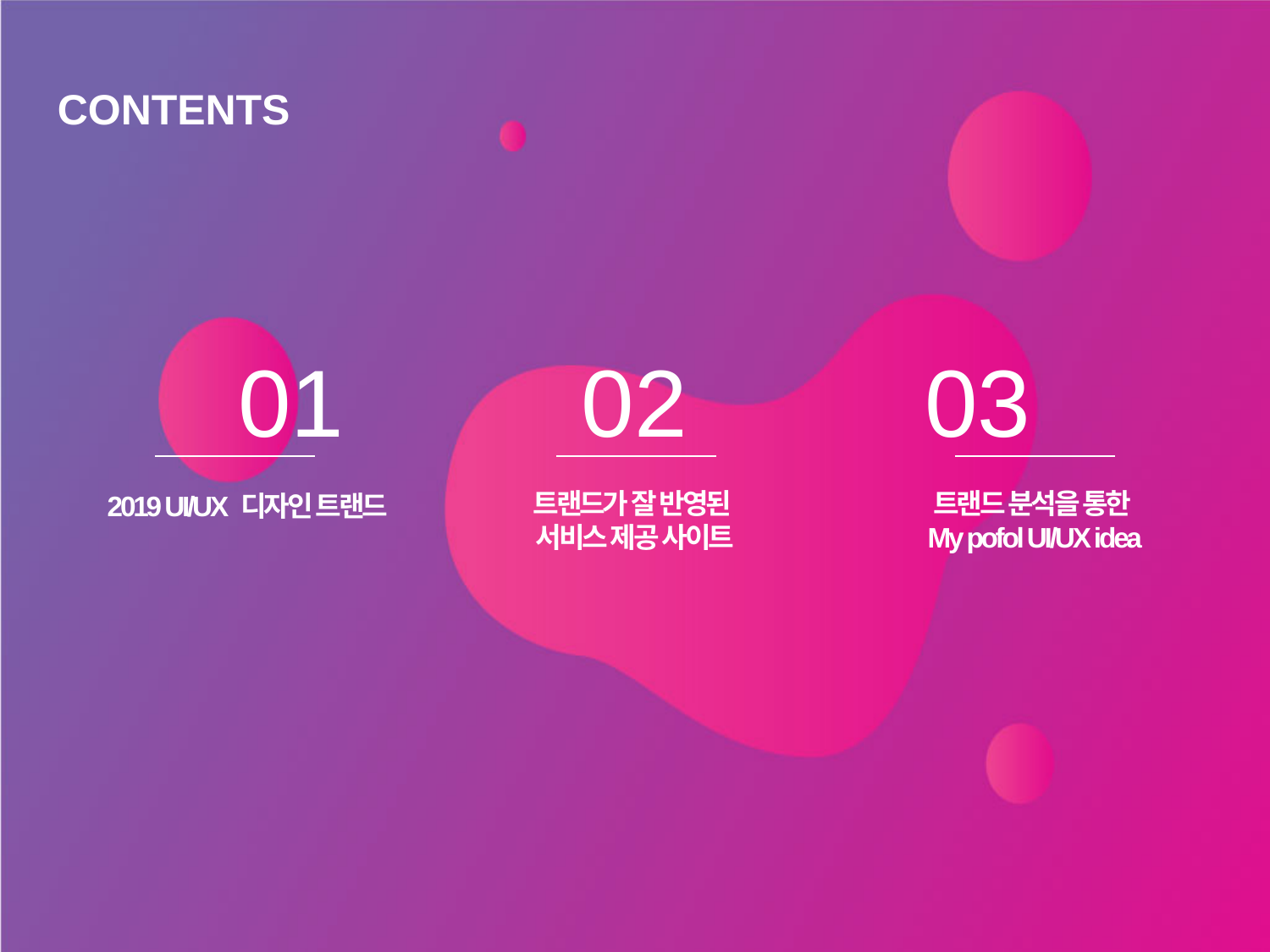

CONTENTS
01         02         03
트랜드가 잘 반영된
서비스 제공 사이트
트랜드 분석을 통한
My pofol UI/UX idea
2019 UI/UX 디자인 트랜드